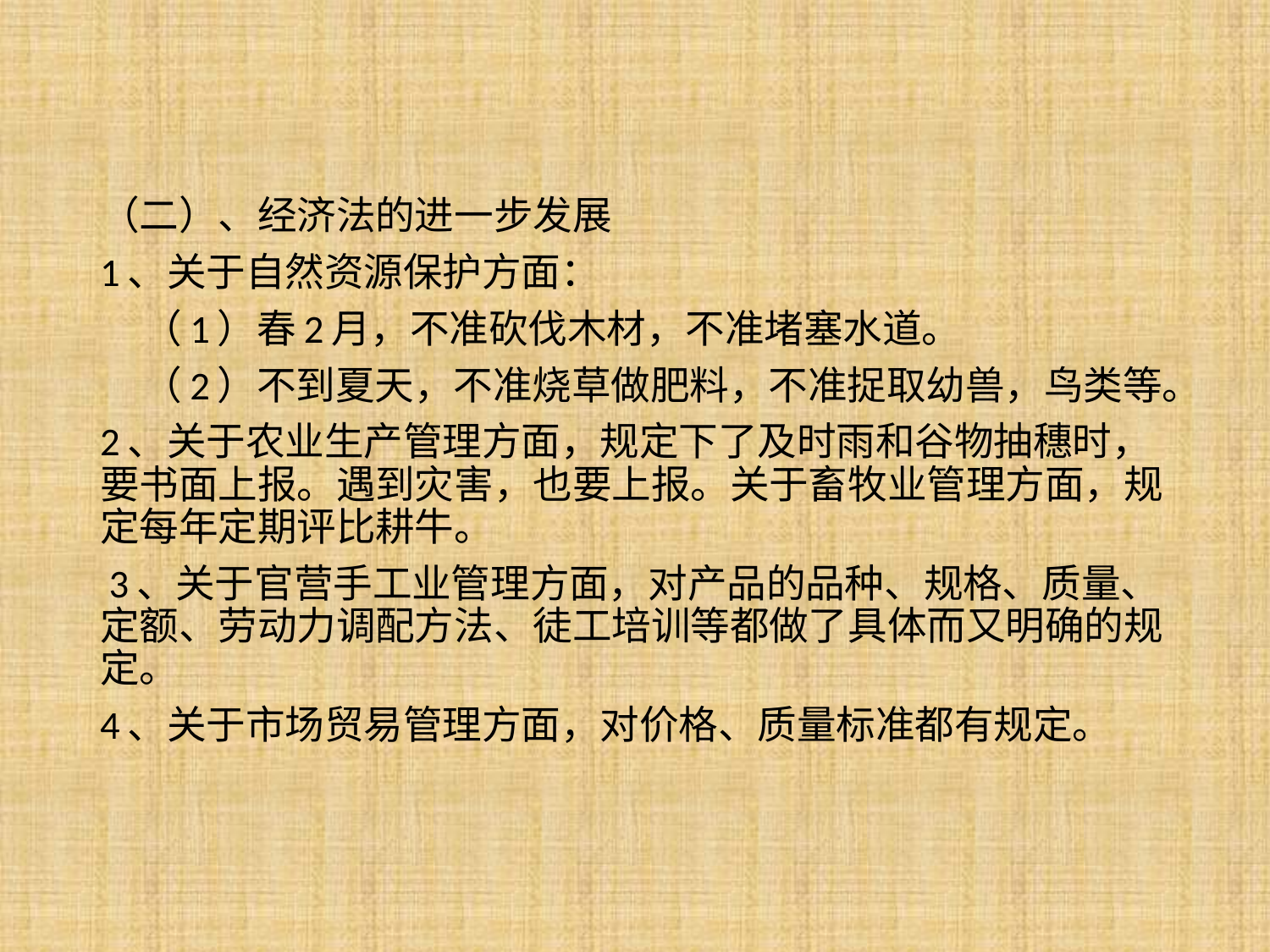

（二）、经济法的进一步发展
1、关于自然资源保护方面：
    （1）春2月，不准砍伐木材，不准堵塞水道。
    （2）不到夏天，不准烧草做肥料，不准捉取幼兽，鸟类等。
2、关于农业生产管理方面，规定下了及时雨和谷物抽穗时，要书面上报。遇到灾害，也要上报。关于畜牧业管理方面，规定每年定期评比耕牛。
 3、关于官营手工业管理方面，对产品的品种、规格、质量、定额、劳动力调配方法、徒工培训等都做了具体而又明确的规定。
4、关于市场贸易管理方面，对价格、质量标准都有规定。